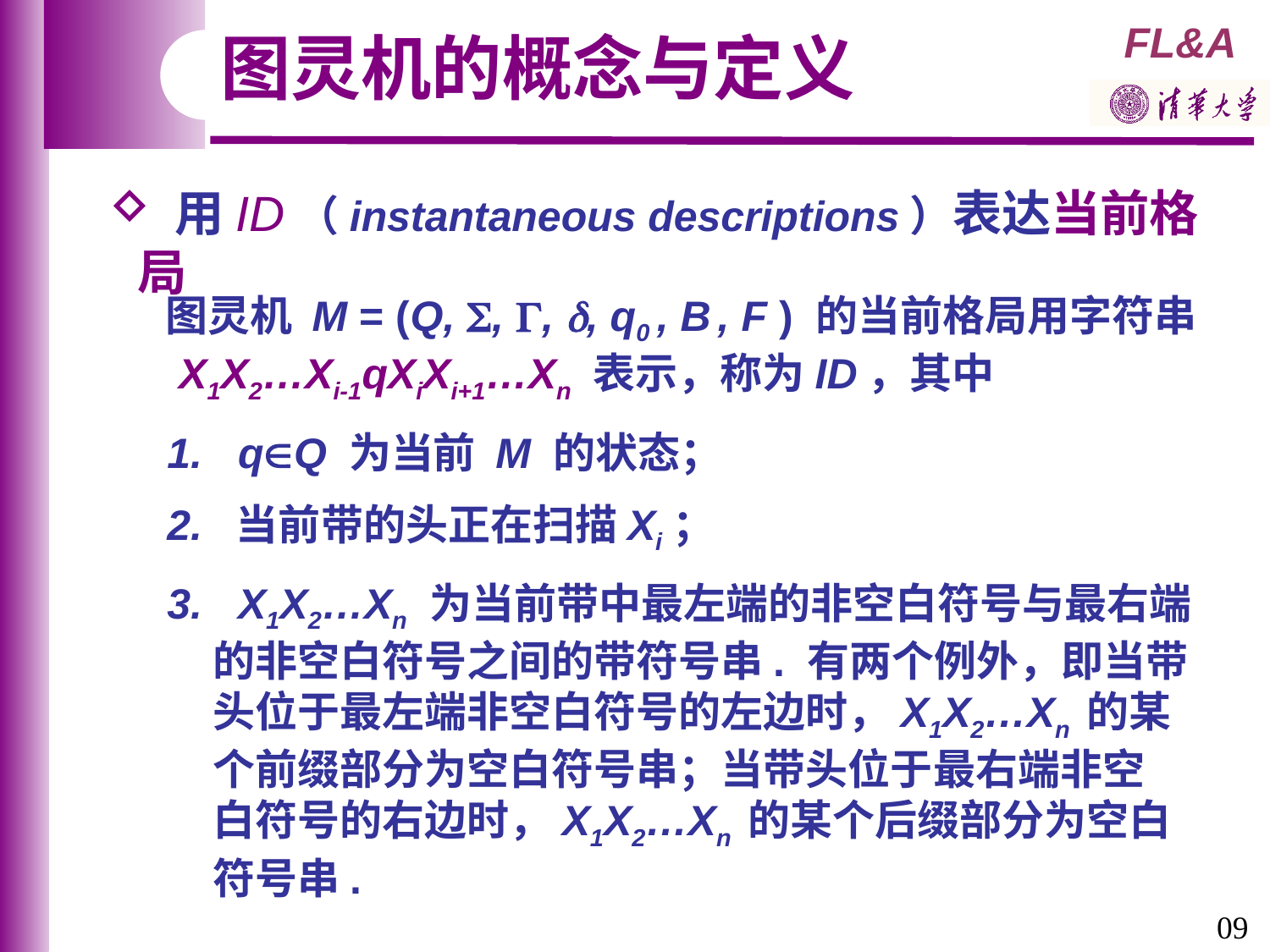

图灵机的概念与定义
 用ID（instantaneous descriptions）表达当前格局
     图灵机 M = (Q, Σ, Γ, δ, q0 , B , F ) 的当前格局用字符串
      X1X2…Xi-1qXiXi+1…Xn 表示，称为ID，其中

     1.   q∈Q 为当前 M 的状态；

     2.  当前带的头正在扫描Xi；

     3.   X1X2…Xn 为当前带中最左端的非空白符号与最右端
          的非空白符号之间的带符号串. 有两个例外，即当带
          头位于最左端非空白符号的左边时，X1X2…Xn 的某
          个前缀部分为空白符号串；当带头位于最右端非空
          白符号的右边时，X1X2…Xn 的某个后缀部分为空白
          符号串.
09